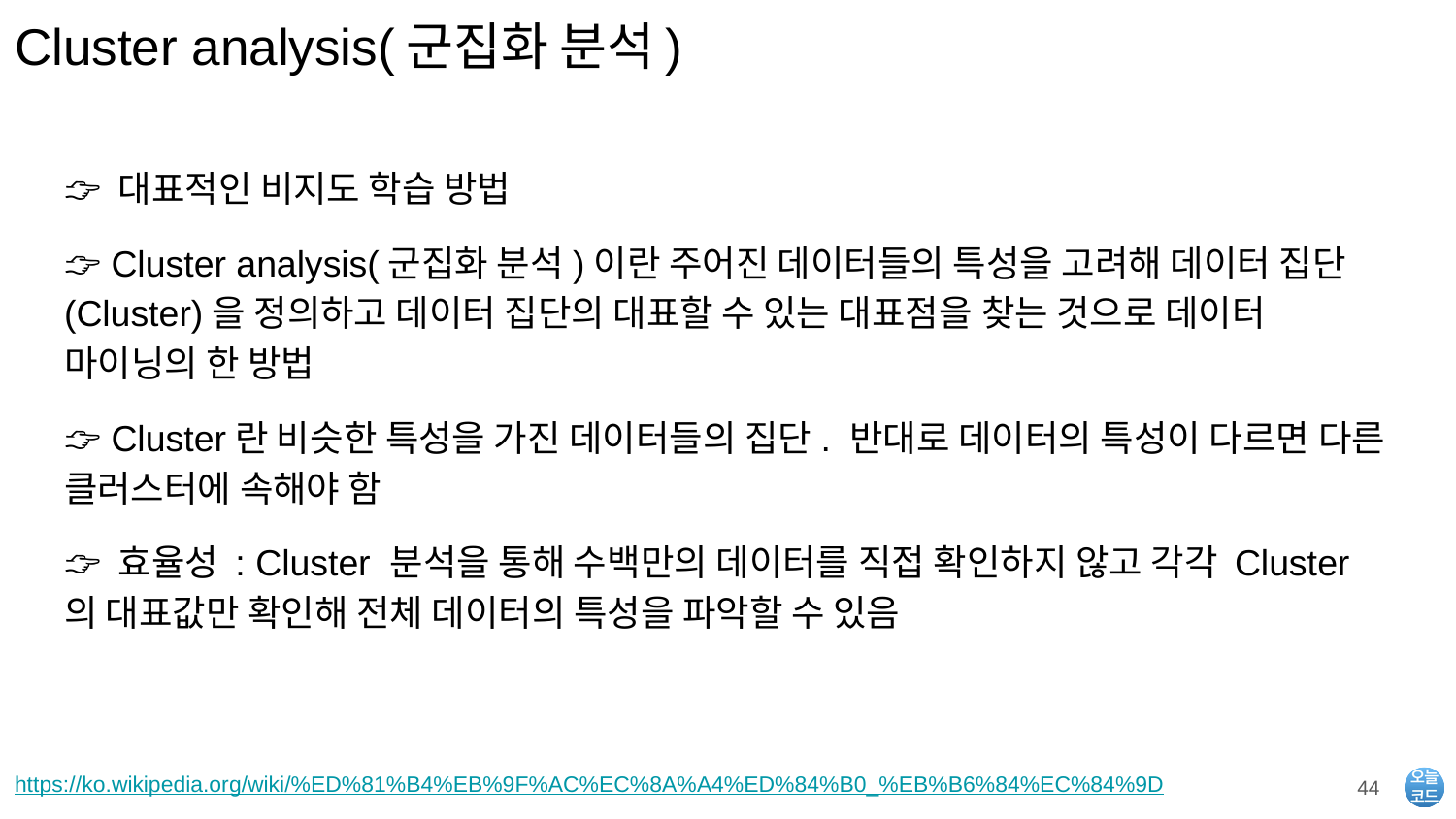

# Cluster analysis(군집화 분석)
👉 대표적인 비지도 학습 방법
👉 Cluster analysis(군집화 분석)이란 주어진 데이터들의 특성을 고려해 데이터 집단(Cluster)을 정의하고 데이터 집단의 대표할 수 있는 대표점을 찾는 것으로 데이터 마이닝의 한 방법
👉 Cluster란 비슷한 특성을 가진 데이터들의 집단. 반대로 데이터의 특성이 다르면 다른 클러스터에 속해야 함
👉 효율성 : Cluster 분석을 통해 수백만의 데이터를 직접 확인하지 않고 각각 Cluster의 대표값만 확인해 전체 데이터의 특성을 파악할 수 있음
https://ko.wikipedia.org/wiki/%ED%81%B4%EB%9F%AC%EC%8A%A4%ED%84%B0_%EB%B6%84%EC%84%9D
44